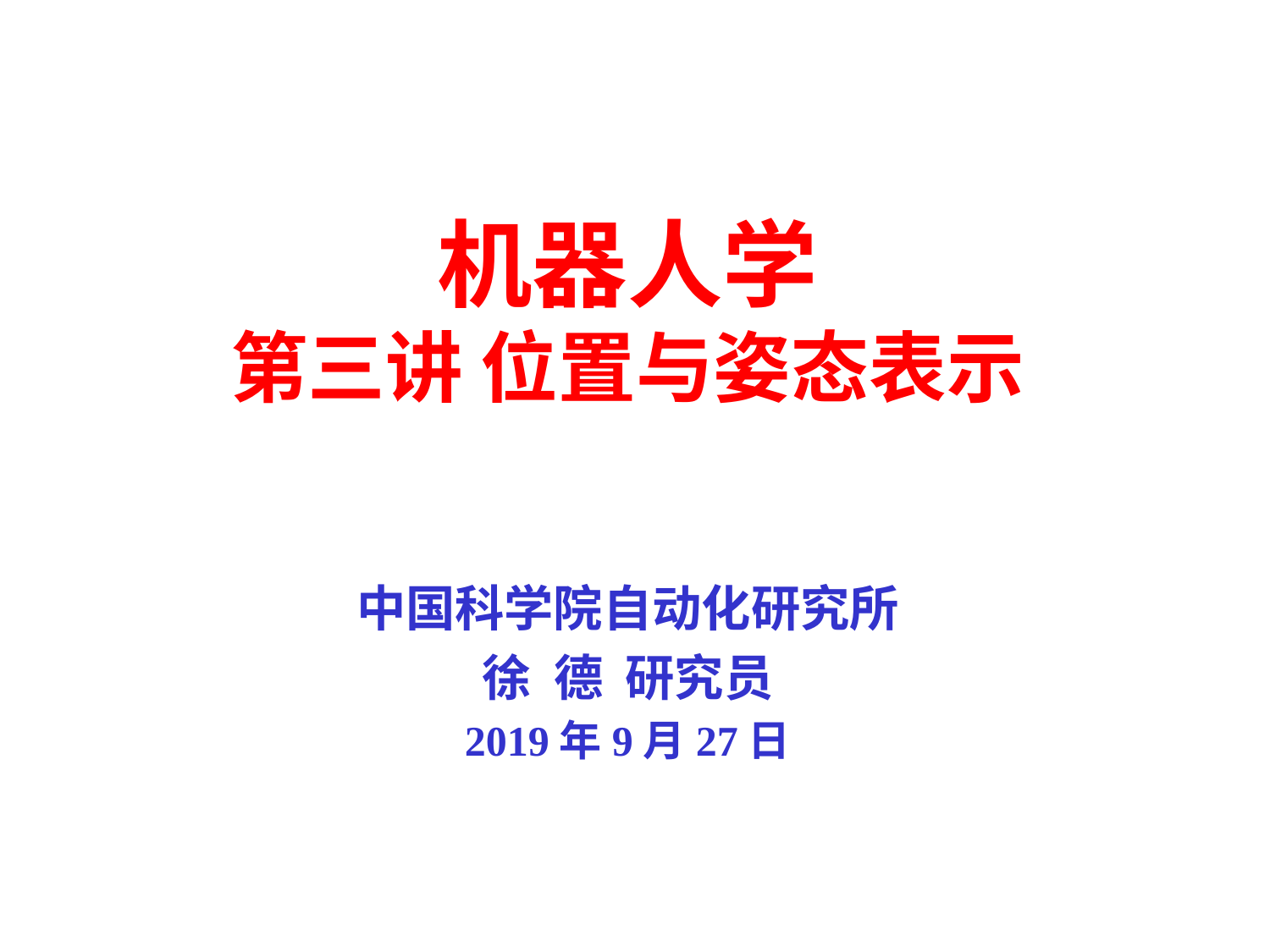

# 机器人学 第三讲 位置与姿态表示

中国科学院自动化研究所
徐  德  研究员
2019年9月27日